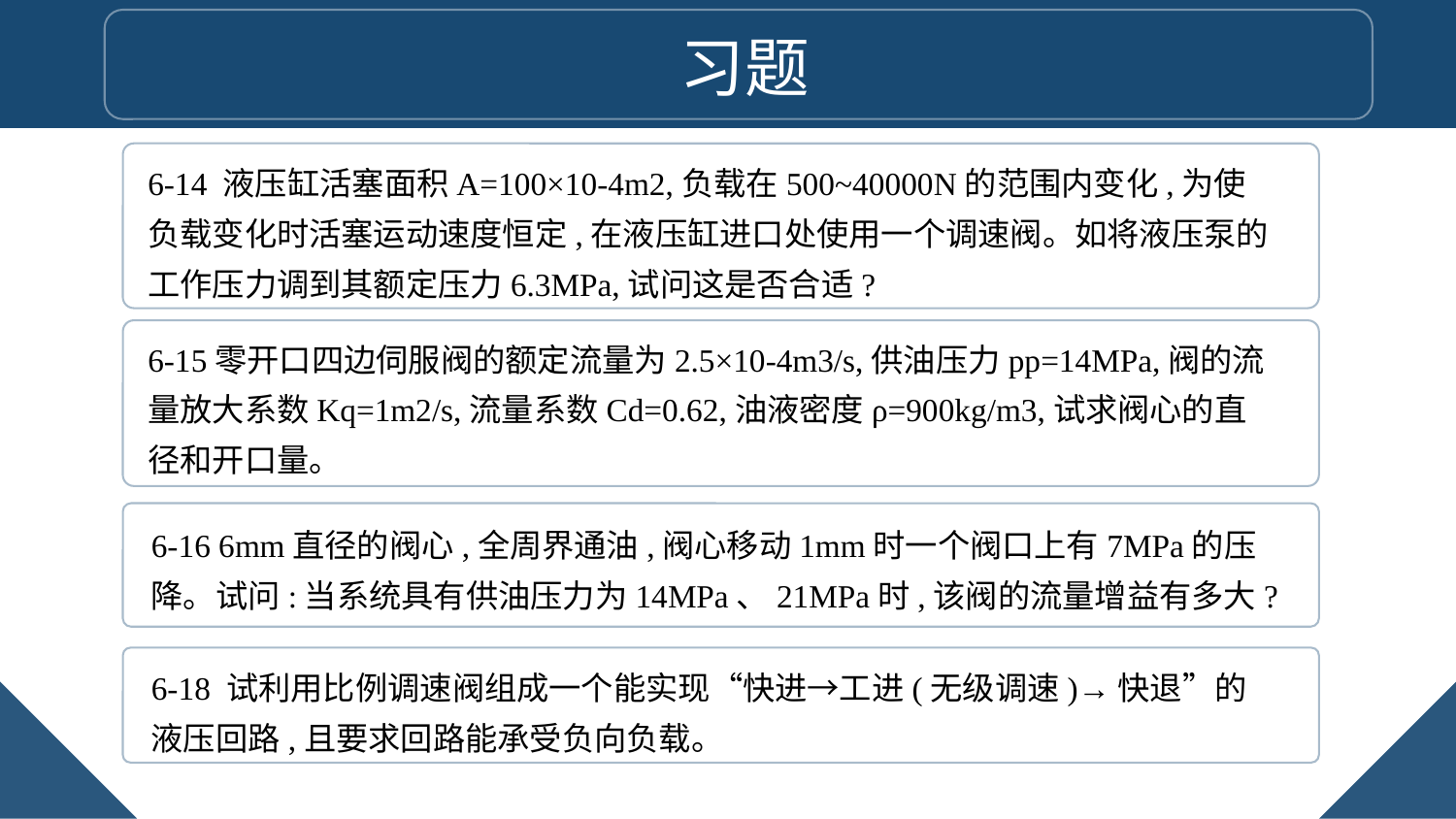

习题

6-14 液压缸活塞面积A=100×10-4m2,负载在500~40000N的范围内变化,为使负载变化时活塞运动速度恒定,在液压缸进口处使用一个调速阀。如将液压泵的工作压力调到其额定压力6.3MPa,试问这是否合适?

6-15零开口四边伺服阀的额定流量为2.5×10-4m3/s,供油压力pp=14MPa,阀的流量放大系数Kq=1m2/s,流量系数Cd=0.62,油液密度ρ=900kg/m3,试求阀心的直径和开口量。

6-16 6mm直径的阀心,全周界通油,阀心移动1mm时一个阀口上有7MPa的压降。试问:当系统具有供油压力为14MPa、21MPa时,该阀的流量增益有多大?

6-18 试利用比例调速阀组成一个能实现“快进→工进(无级调速)→快退”的液压回路,且要求回路能承受负向负载。